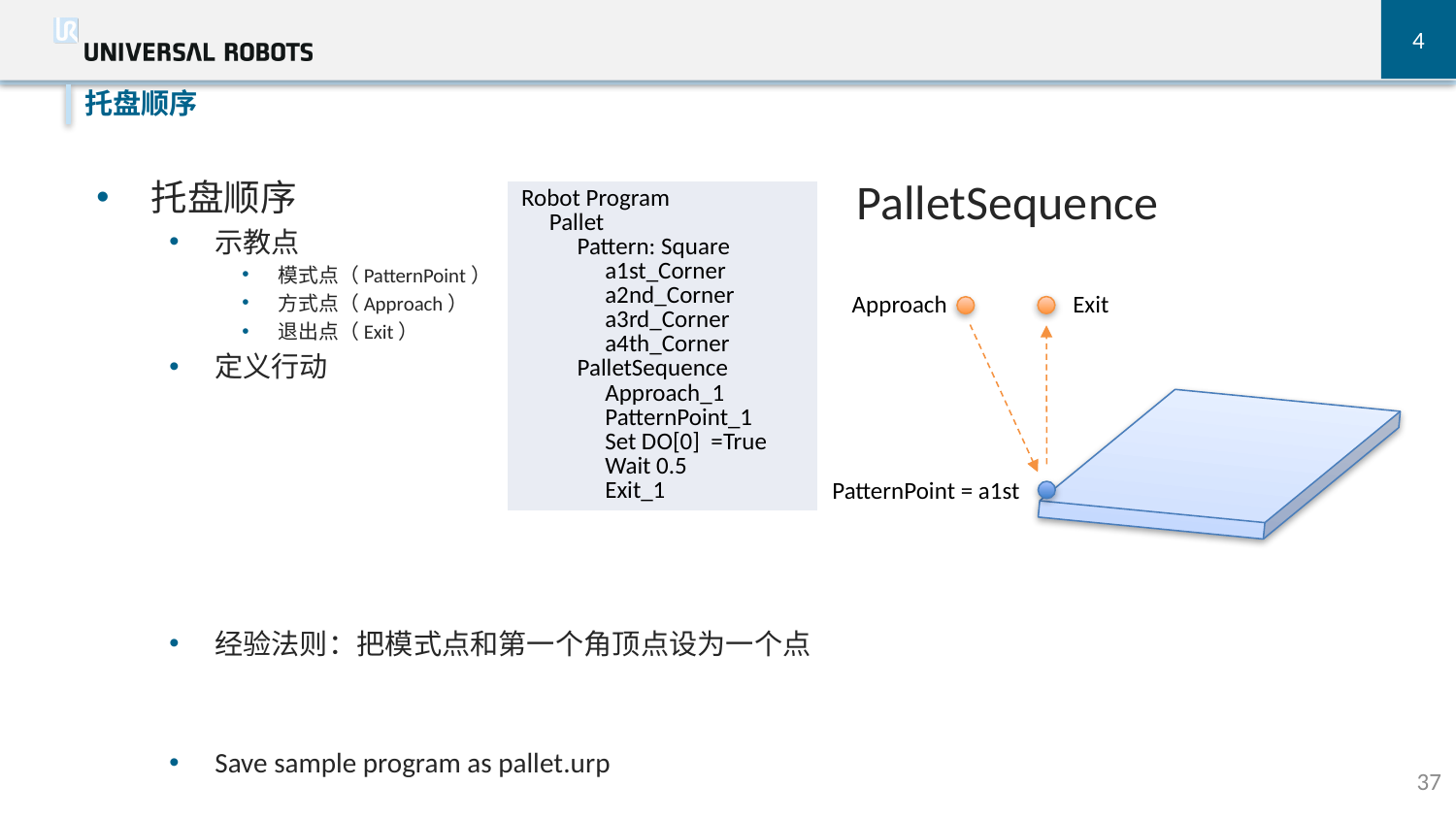

4
托盘顺序

PalletSequence
Approach
Exit

PatternPoint = a1st

托盘顺序
示教点
模式点（PatternPoint）
方式点（Approach）
退出点（Exit）
定义行动

经验法则：把模式点和第一个角顶点设为一个点

Save sample program as pallet.urp

| Robot Program Pallet Pattern: Square a1st\_Corner a2nd\_Corner a3rd\_Corner a4th\_Corner PalletSequence Approach\_1 PatternPoint\_1 Set DO[0] =True Wait 0.5 Exit\_1 |
| --- |

37